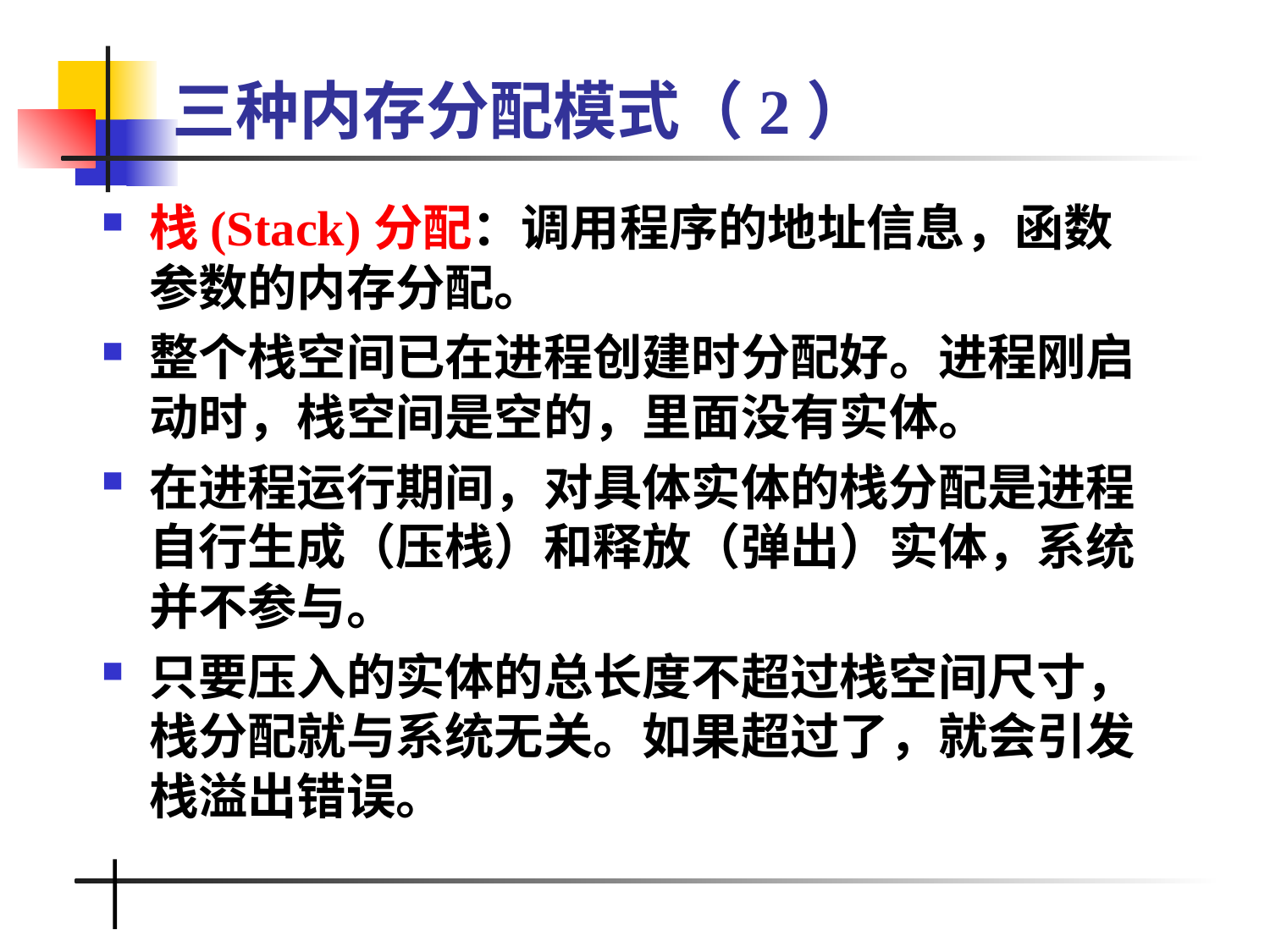

# 三种内存分配模式（2）
栈(Stack)分配：调用程序的地址信息，函数参数的内存分配。
整个栈空间已在进程创建时分配好。进程刚启动时，栈空间是空的，里面没有实体。
在进程运行期间，对具体实体的栈分配是进程自行生成（压栈）和释放（弹出）实体，系统并不参与。
只要压入的实体的总长度不超过栈空间尺寸，栈分配就与系统无关。如果超过了，就会引发栈溢出错误。